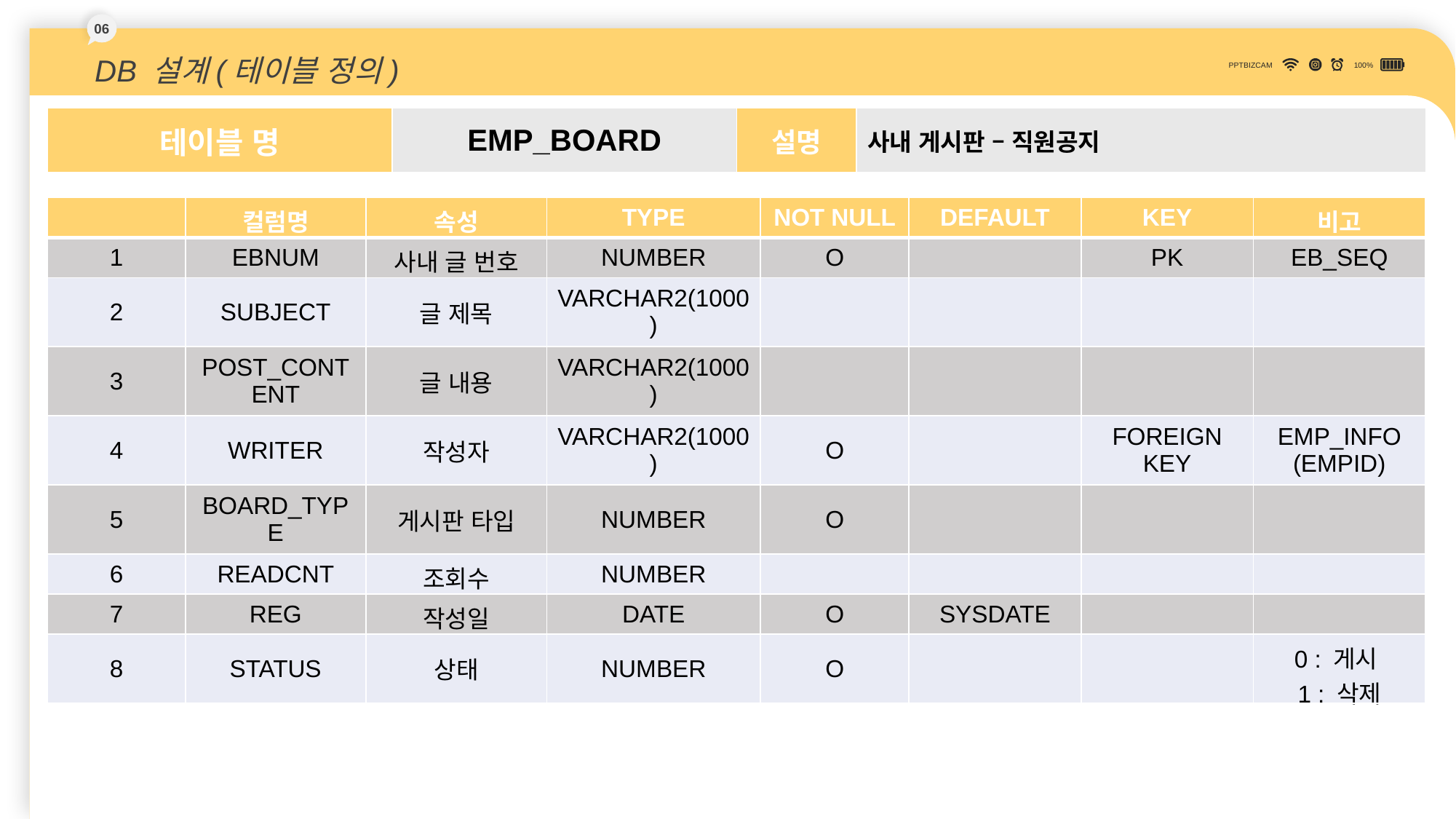

06
DB 설계(테이블 정의)

PPTBIZCAM
100%

| 테이블 명 | EMP\_BOARD | 설명 | 사내 게시판 – 직원공지 |
| --- | --- | --- | --- |
|  | 컬럼명 | 속성 | TYPE | NOT NULL | DEFAULT | KEY | 비고 |
| --- | --- | --- | --- | --- | --- | --- | --- |
| 1 | EBNUM | 사내 글 번호 | NUMBER | O |  | PK | EB\_SEQ |
| 2 | SUBJECT | 글 제목 | VARCHAR2(1000) |  |  |  |  |
| 3 | POST\_CONTENT | 글 내용 | VARCHAR2(1000) |  |  |  |  |
| 4 | WRITER | 작성자 | VARCHAR2(1000) | O |  | FOREIGN KEY | EMP\_INFO (EMPID) |
| 5 | BOARD\_TYPE | 게시판 타입 | NUMBER | O |  |  |  |
| 6 | READCNT | 조회수 | NUMBER |  |  |  |  |
| 7 | REG | 작성일 | DATE | O | SYSDATE |  |  |
| 8 | STATUS | 상태 | NUMBER | O |  |  | 0 : 게시 1 : 삭제 |
49